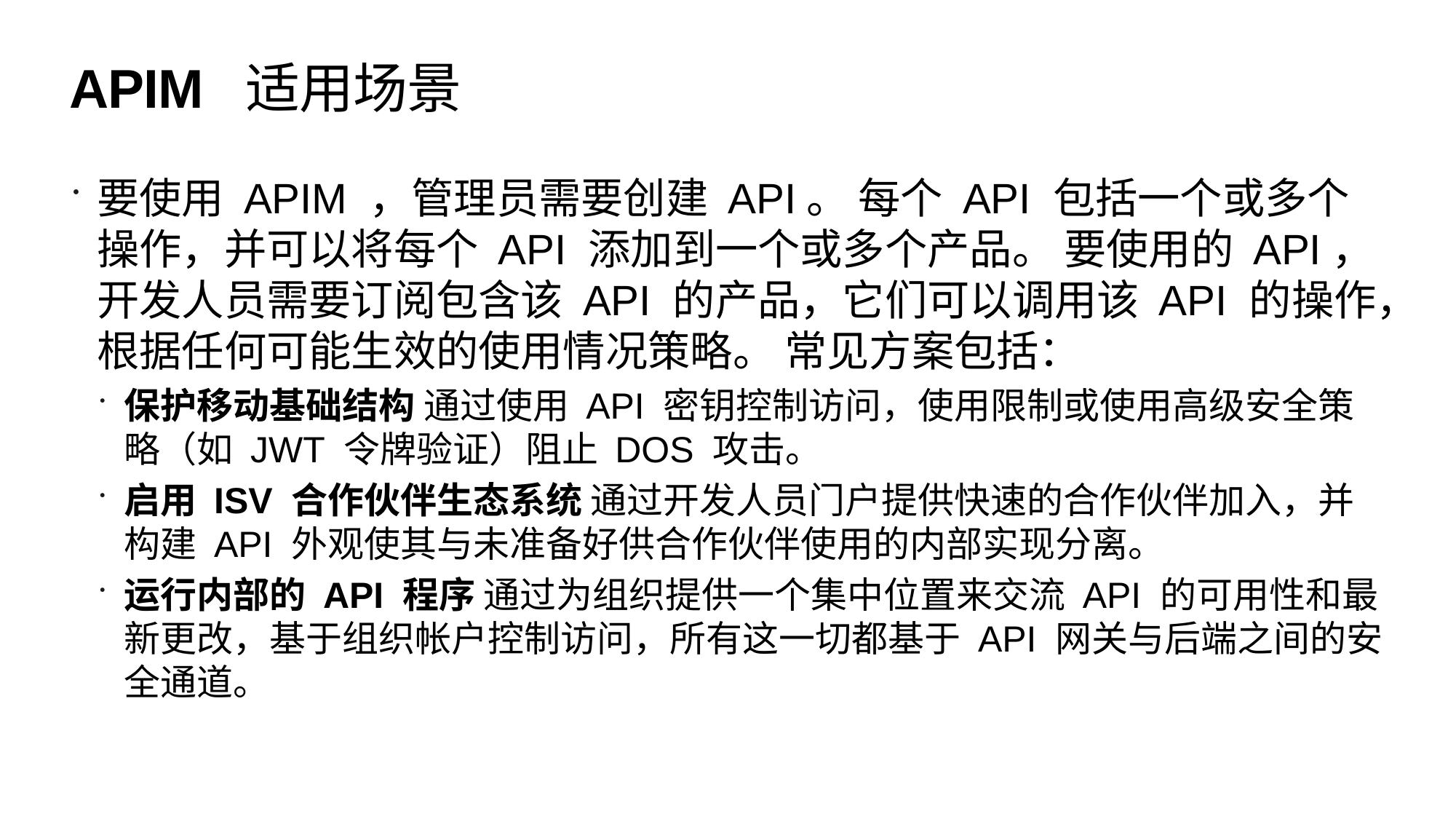

# APIM  适用场景
要使用 APIM ，管理员需要创建 API。 每个 API 包括一个或多个操作，并可以将每个 API 添加到一个或多个产品。 要使用的 API，开发人员需要订阅包含该 API 的产品，它们可以调用该 API 的操作，根据任何可能生效的使用情况策略。 常见方案包括：
保护移动基础结构 通过使用 API 密钥控制访问，使用限制或使用高级安全策略（如 JWT 令牌验证）阻止 DOS 攻击。
启用 ISV 合作伙伴生态系统 通过开发人员门户提供快速的合作伙伴加入，并构建 API 外观使其与未准备好供合作伙伴使用的内部实现分离。
运行内部的 API 程序 通过为组织提供一个集中位置来交流 API 的可用性和最新更改，基于组织帐户控制访问，所有这一切都基于 API 网关与后端之间的安全通道。